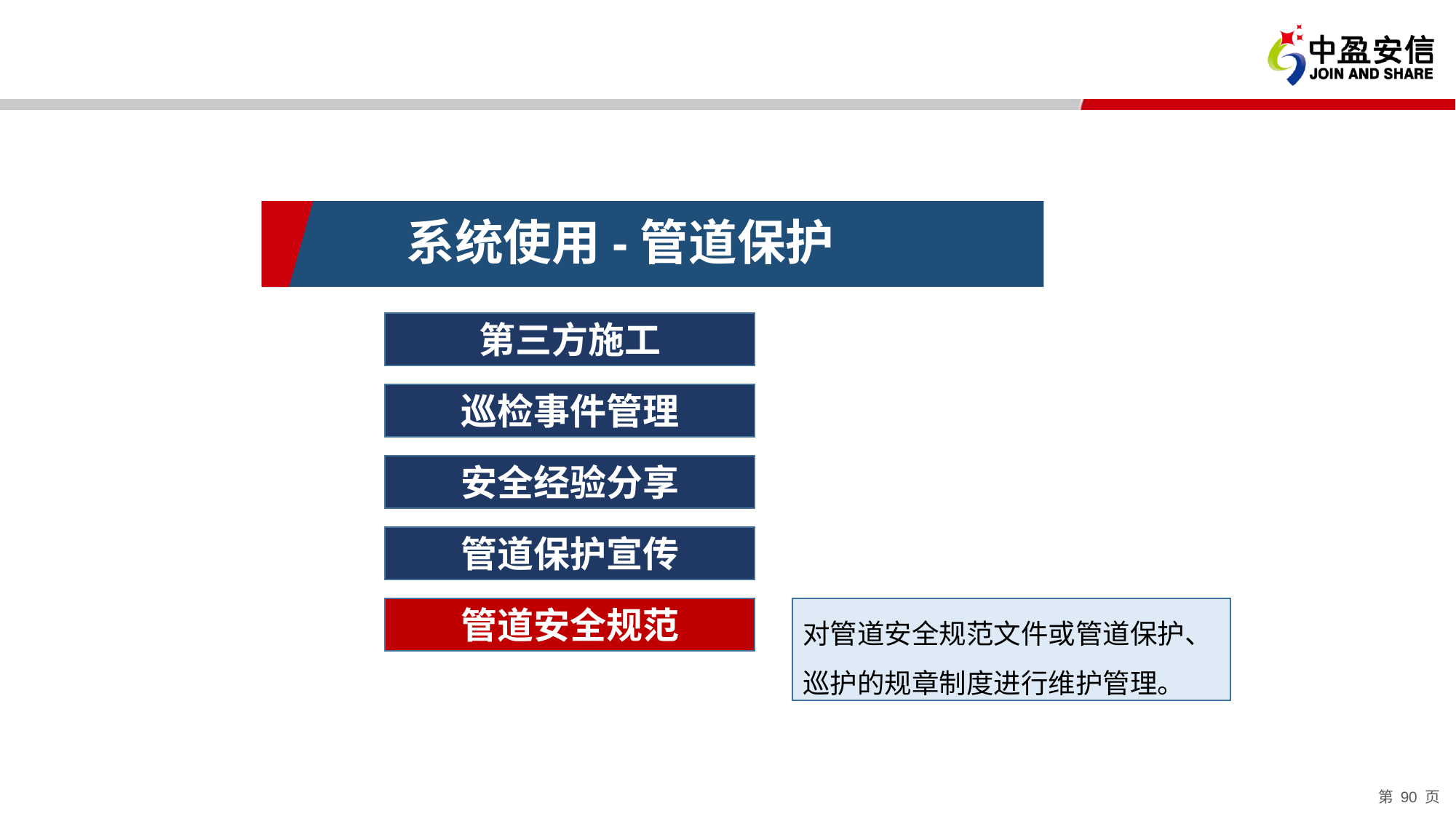

系统使用-管道保护
第三方施工
巡检事件管理
安全经验分享
管道保护宣传
管道安全规范
对管道安全规范文件或管道保护、巡护的规章制度进行维护管理。